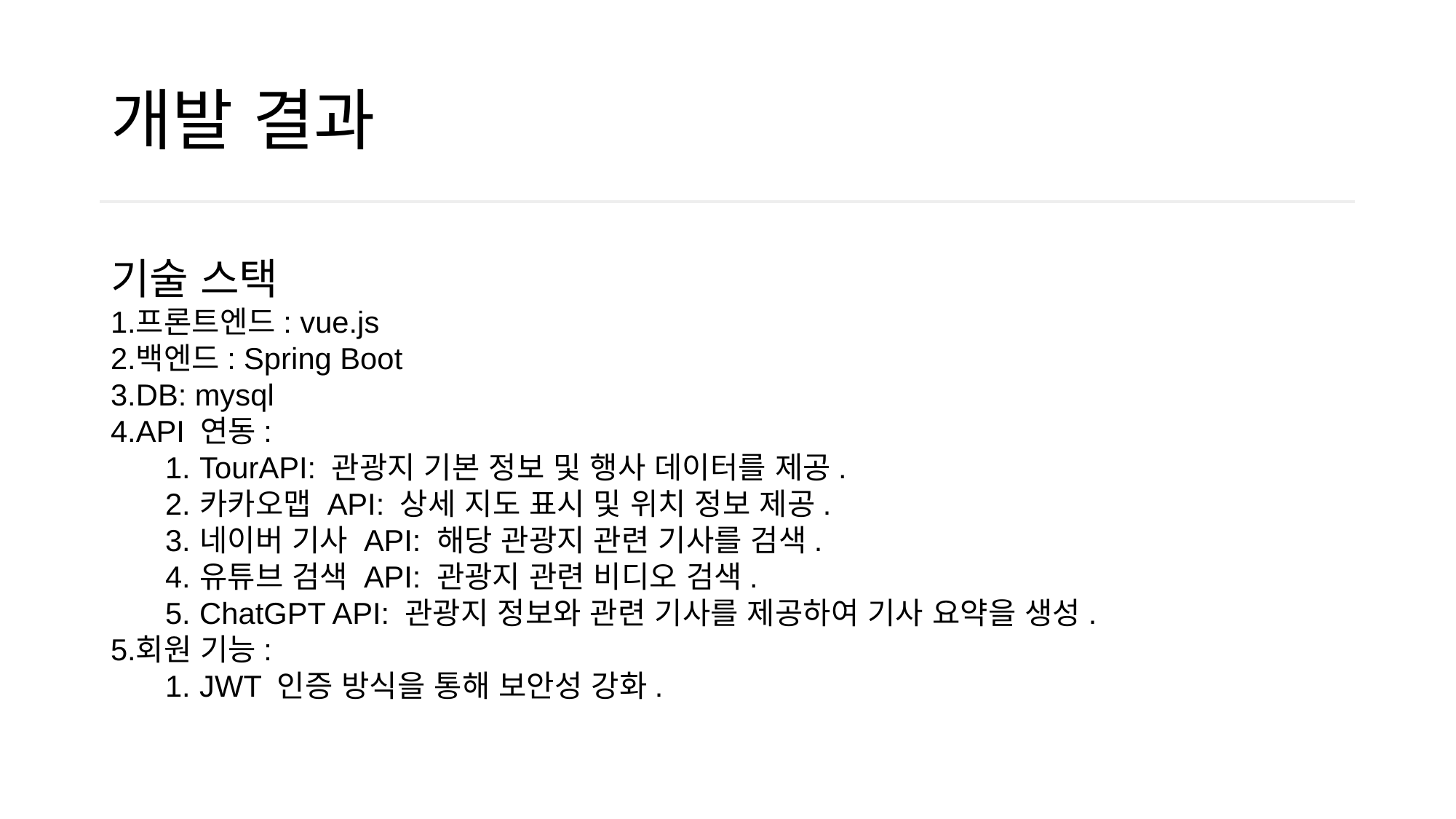

# 개발 결과
기술 스택
프론트엔드: vue.js
백엔드: Spring Boot
DB: mysql
API 연동:
TourAPI: 관광지 기본 정보 및 행사 데이터를 제공.
카카오맵 API: 상세 지도 표시 및 위치 정보 제공.
네이버 기사 API: 해당 관광지 관련 기사를 검색.
유튜브 검색 API: 관광지 관련 비디오 검색.
ChatGPT API: 관광지 정보와 관련 기사를 제공하여 기사 요약을 생성.
회원 기능:
JWT 인증 방식을 통해 보안성 강화.